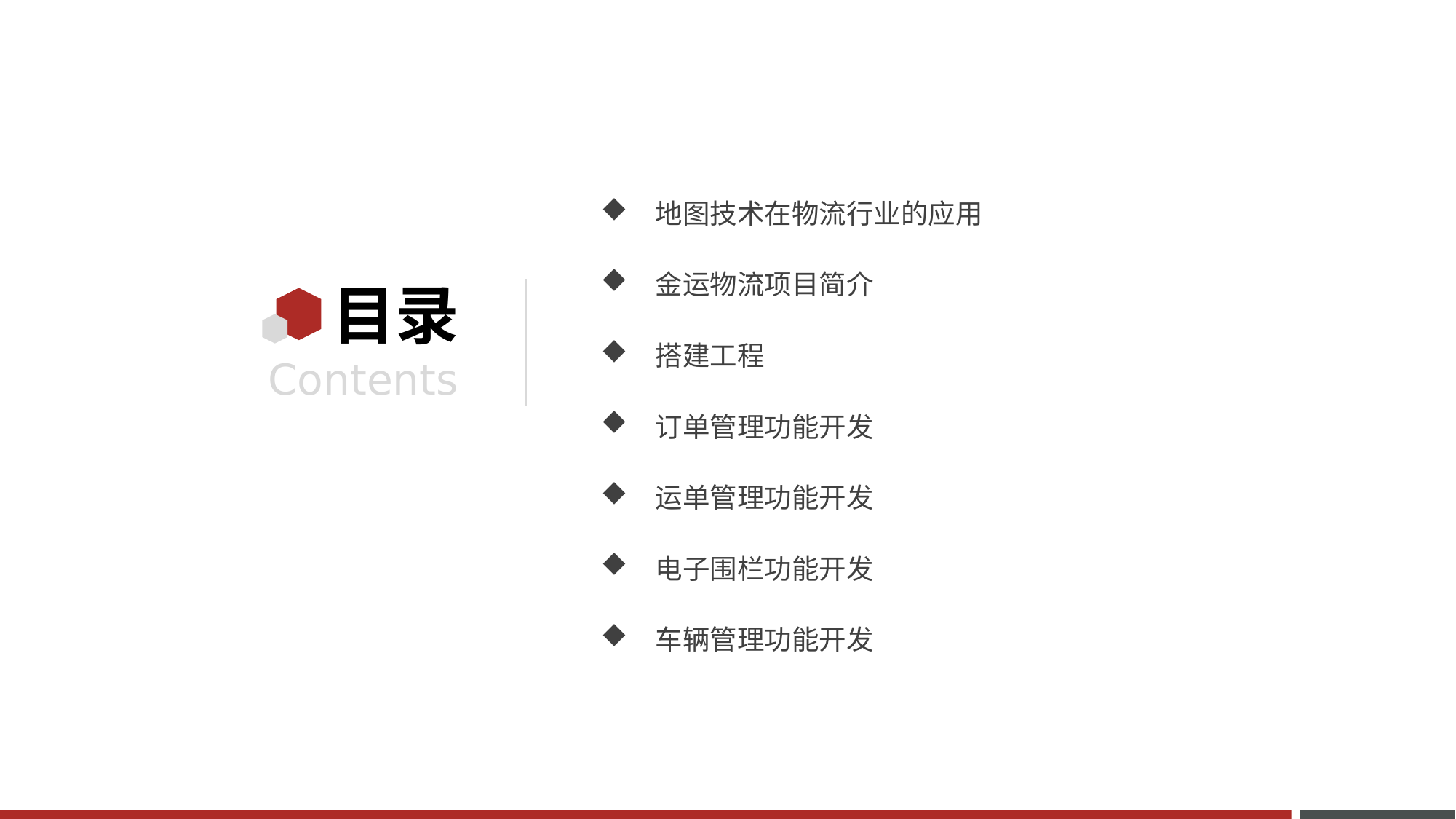

地图技术在物流行业的应用
金运物流项目简介
搭建工程
订单管理功能开发
运单管理功能开发
电子围栏功能开发
车辆管理功能开发